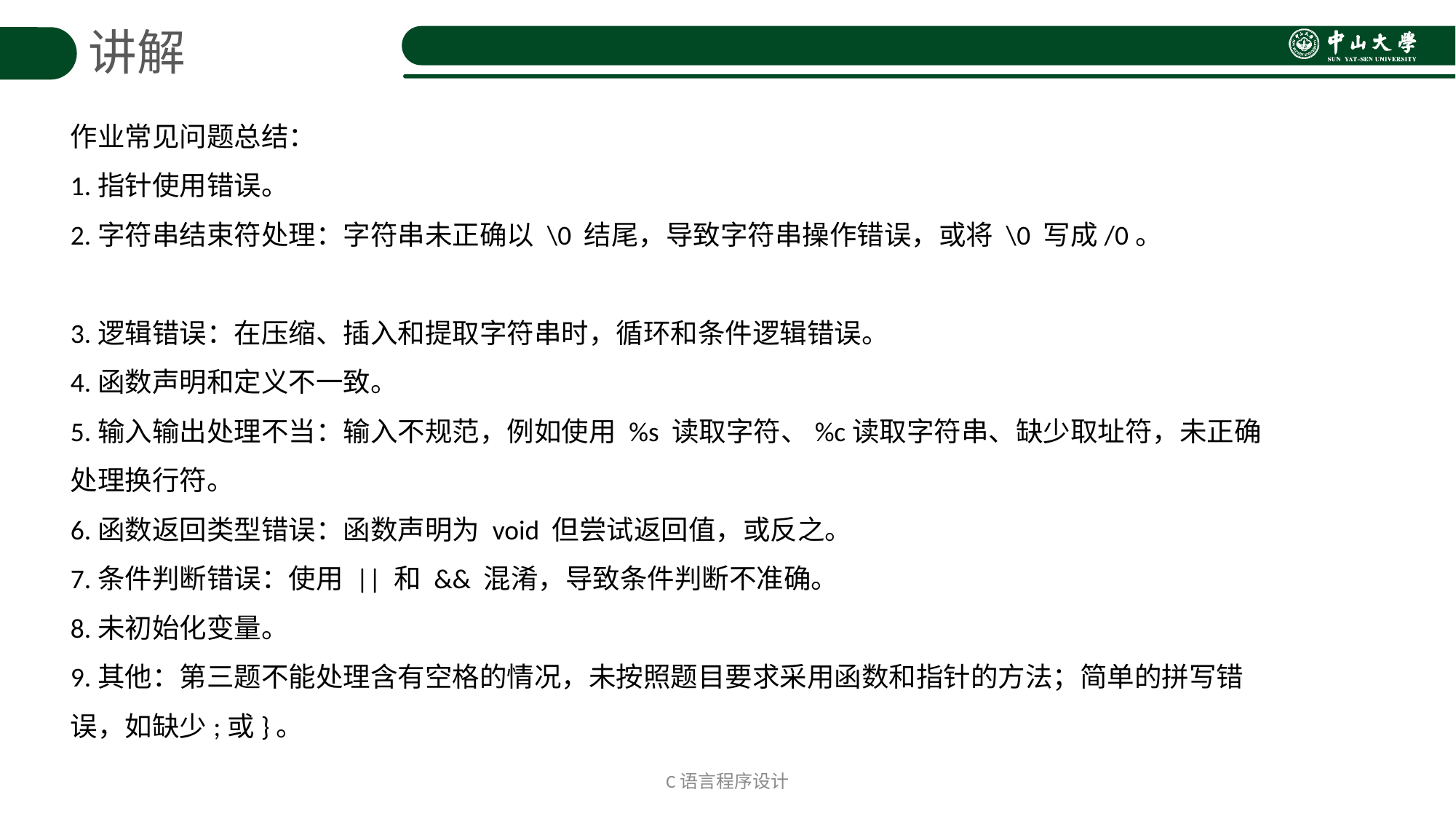

讲解
作业常见问题总结：
1.指针使用错误。
2.字符串结束符处理：字符串未正确以 \0 结尾，导致字符串操作错误，或将 \0 写成/0。
3.逻辑错误：在压缩、插入和提取字符串时，循环和条件逻辑错误。
4.函数声明和定义不一致。
5.输入输出处理不当：输入不规范，例如使用 %s 读取字符、%c读取字符串、缺少取址符，未正确处理换行符。
6.函数返回类型错误：函数声明为 void 但尝试返回值，或反之。
7.条件判断错误：使用 || 和 && 混淆，导致条件判断不准确。
8.未初始化变量。
9.其他：第三题不能处理含有空格的情况，未按照题目要求采用函数和指针的方法；简单的拼写错误，如缺少;或}。

C语言程序设计
81